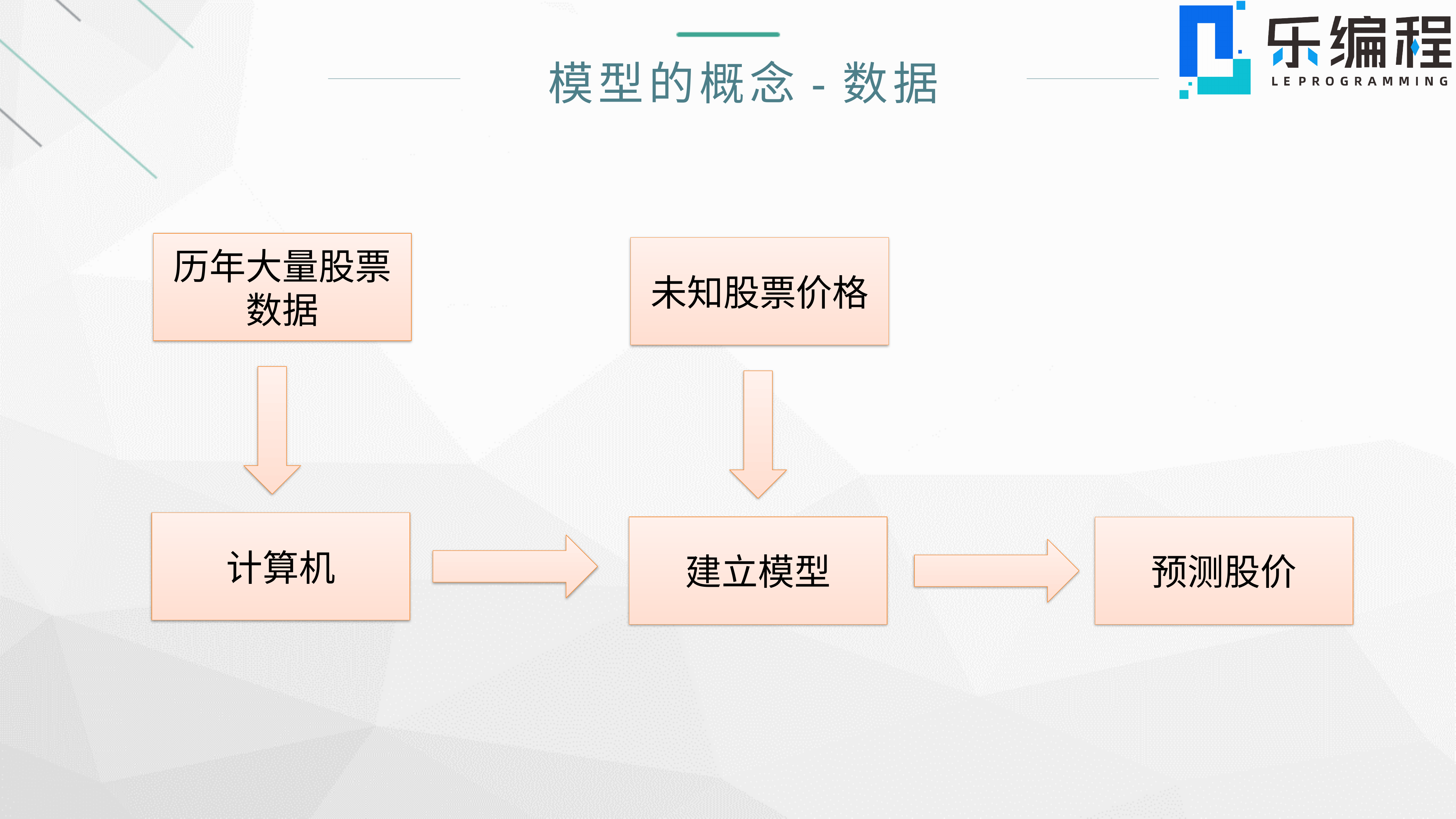

模型的概念-数据

历年大量股票数据
未知股票价格

计算机
建立模型
预测股价